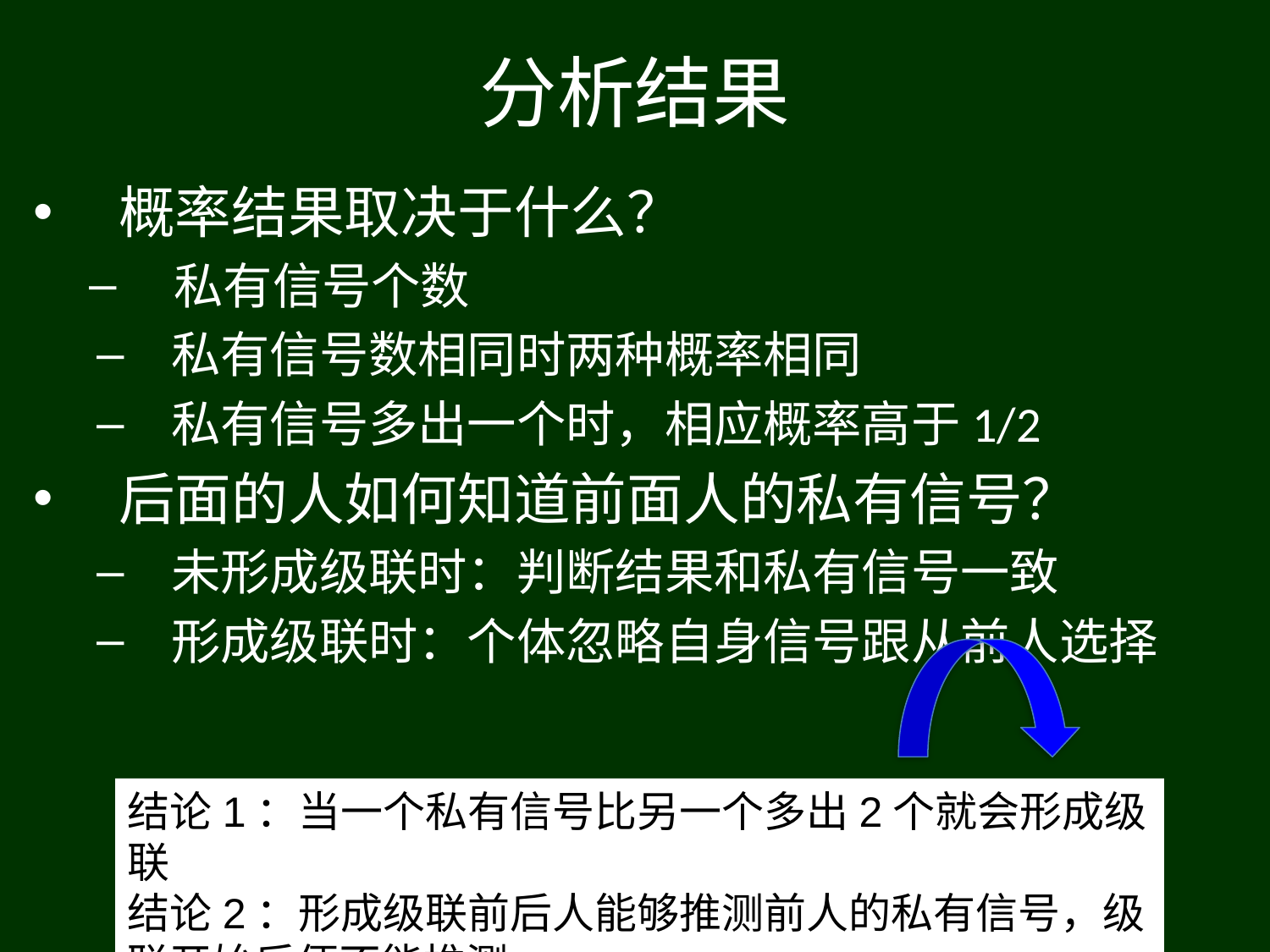

分析结果
概率结果取决于什么？
私有信号个数
私有信号数相同时两种概率相同
私有信号多出一个时，相应概率高于1/2
后面的人如何知道前面人的私有信号？
未形成级联时：判断结果和私有信号一致
形成级联时：个体忽略自身信号跟从前人选择

结论1：当一个私有信号比另一个多出2个就会形成级联
结论2：形成级联前后人能够推测前人的私有信号，级联开始后便不能推测